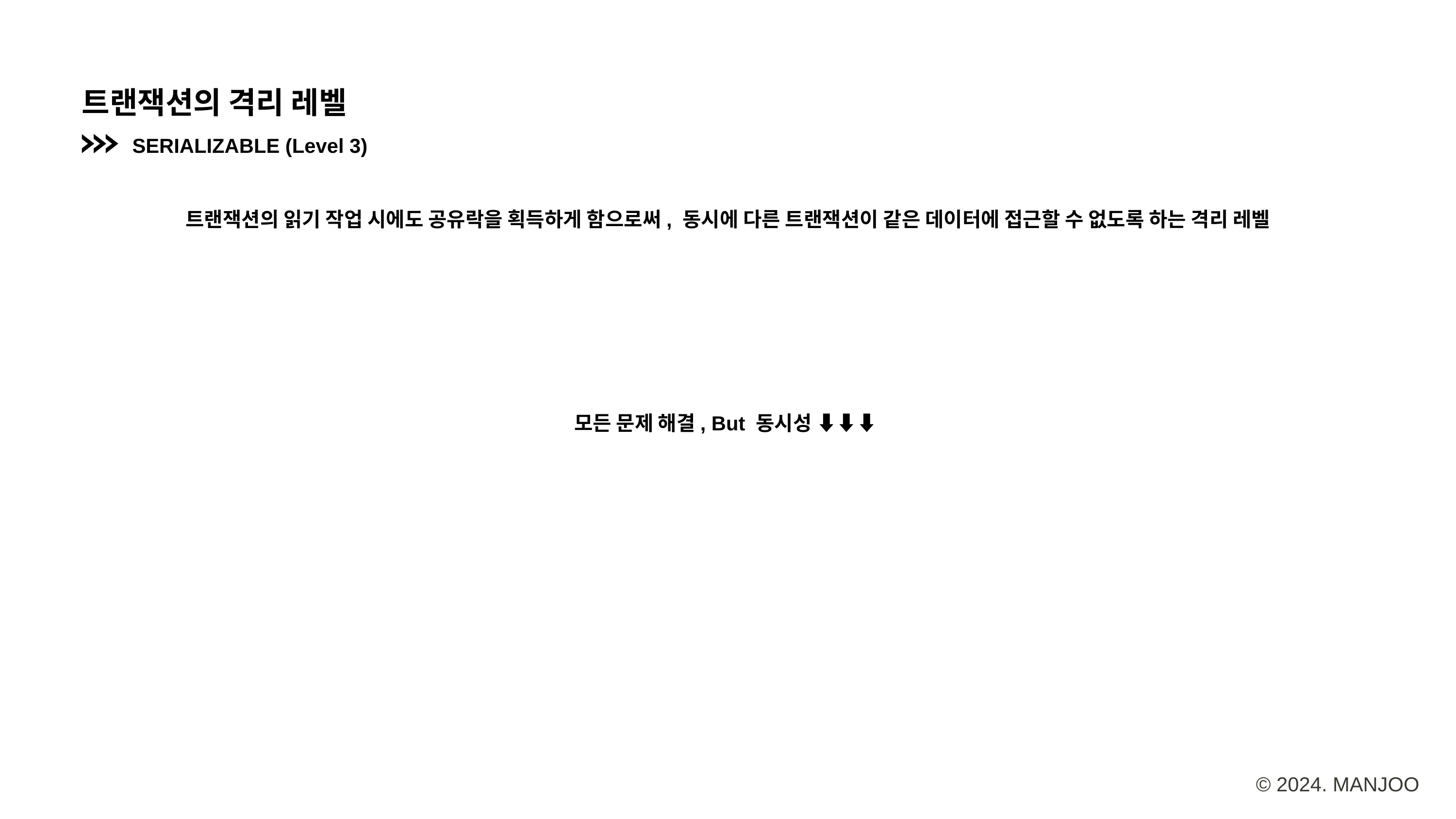

트랜잭션의 격리 레벨

SERIALIZABLE (Level 3)

트랜잭션의 읽기 작업 시에도 공유락을 획득하게 함으로써, 동시에 다른 트랜잭션이 같은 데이터에 접근할 수 없도록 하는 격리 레벨
모든 문제 해결, But 동시성 ⬇️⬇️⬇️
© 2024. MANJOO